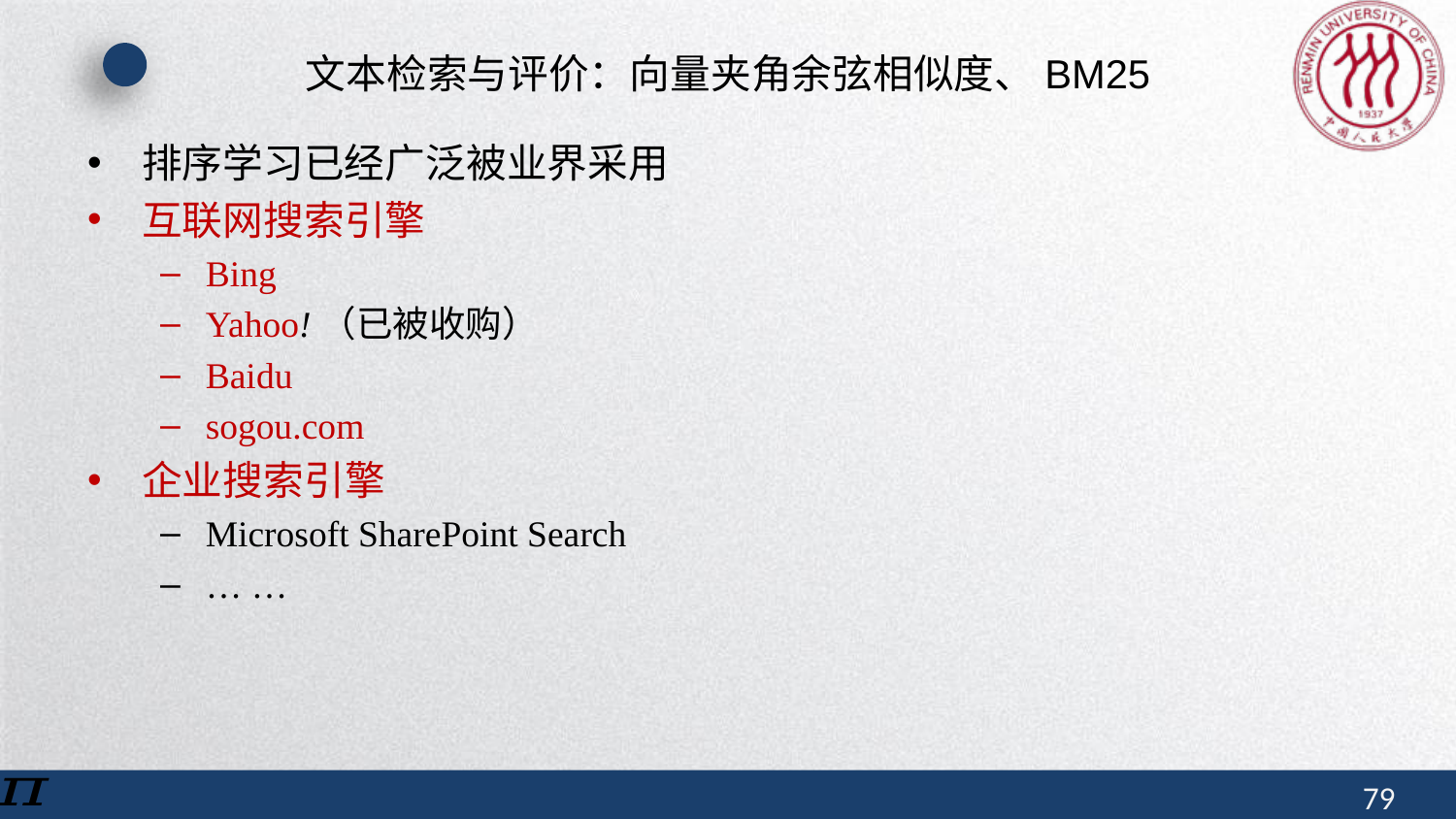

# 文本检索与评价：向量夹角余弦相似度、BM25
排序学习已经广泛被业界采用
互联网搜索引擎
Bing
Yahoo!（已被收购）
Baidu
sogou.com
企业搜索引擎
Microsoft SharePoint Search
… …